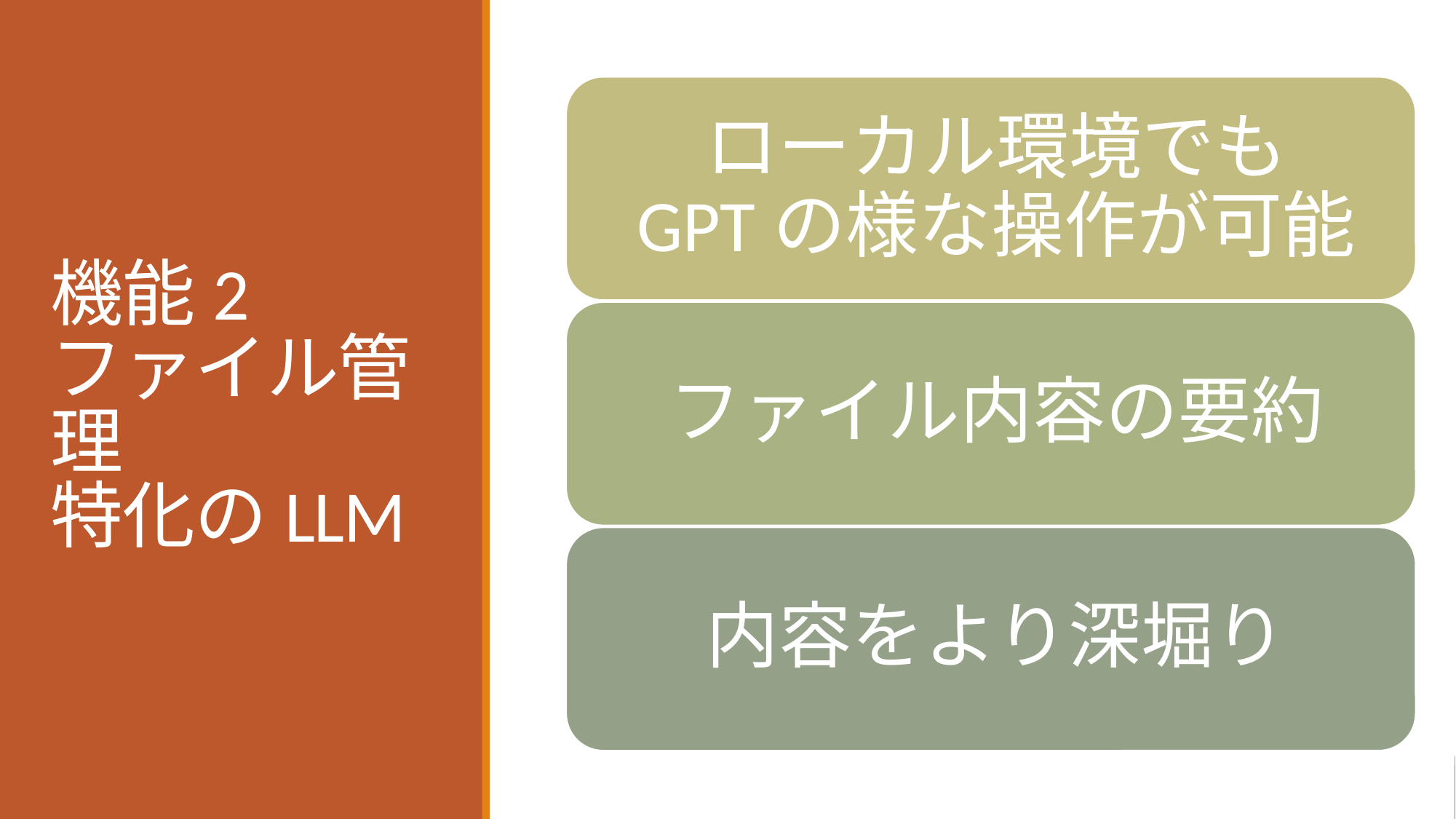

# 機能2 ファイル管理 特化のLLM
ローカル環境でも
GPTの様な操作が可能
ファイル内容の要約
内容をより深堀り